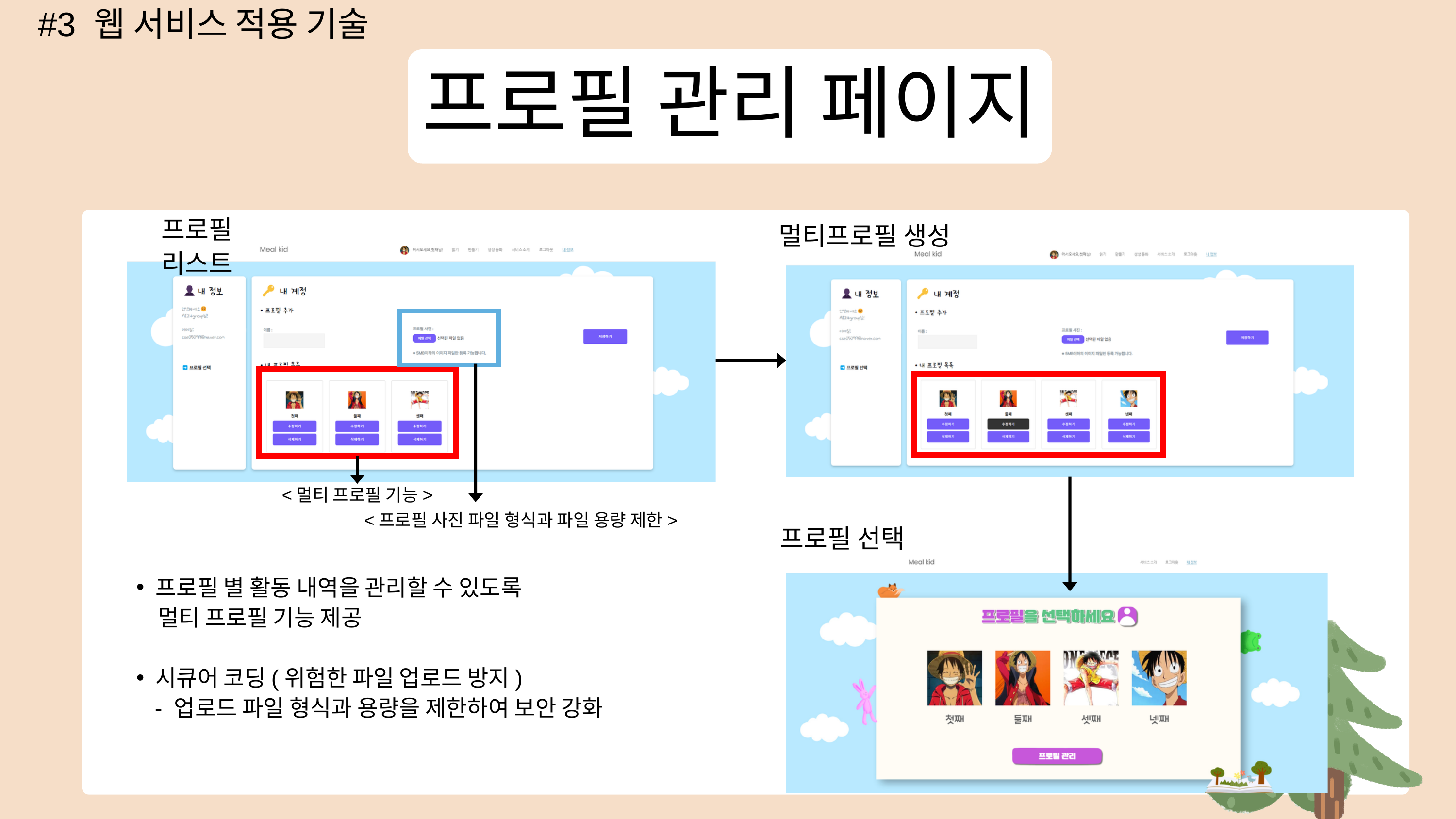

#3 웹 서비스 적용 기술

프로필 관리 페이지

프로필 리스트
멀티프로필 생성

<멀티 프로필 기능>
<프로필 사진 파일 형식과 파일 용량 제한>
프로필 선택

프로필 별 활동 내역을 관리할 수 있도록
       멀티 프로필 기능 제공

시큐어 코딩(위험한 파일 업로드 방지)
      - 업로드 파일 형식과 용량을 제한하여 보안 강화